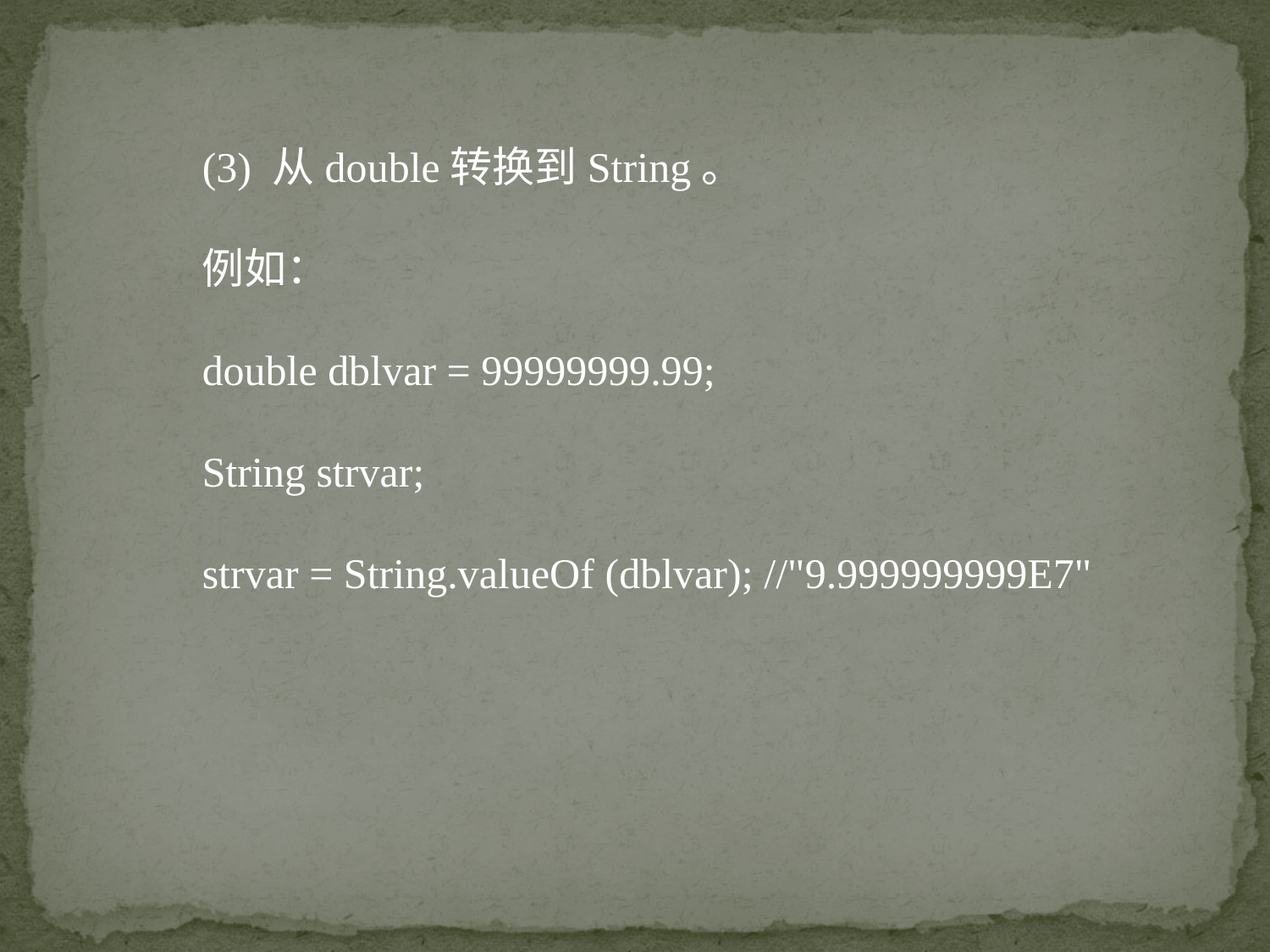

(3) 从double转换到String。
例如：
double dblvar = 99999999.99;
String strvar;
strvar = String.valueOf (dblvar); //"9.999999999E7"